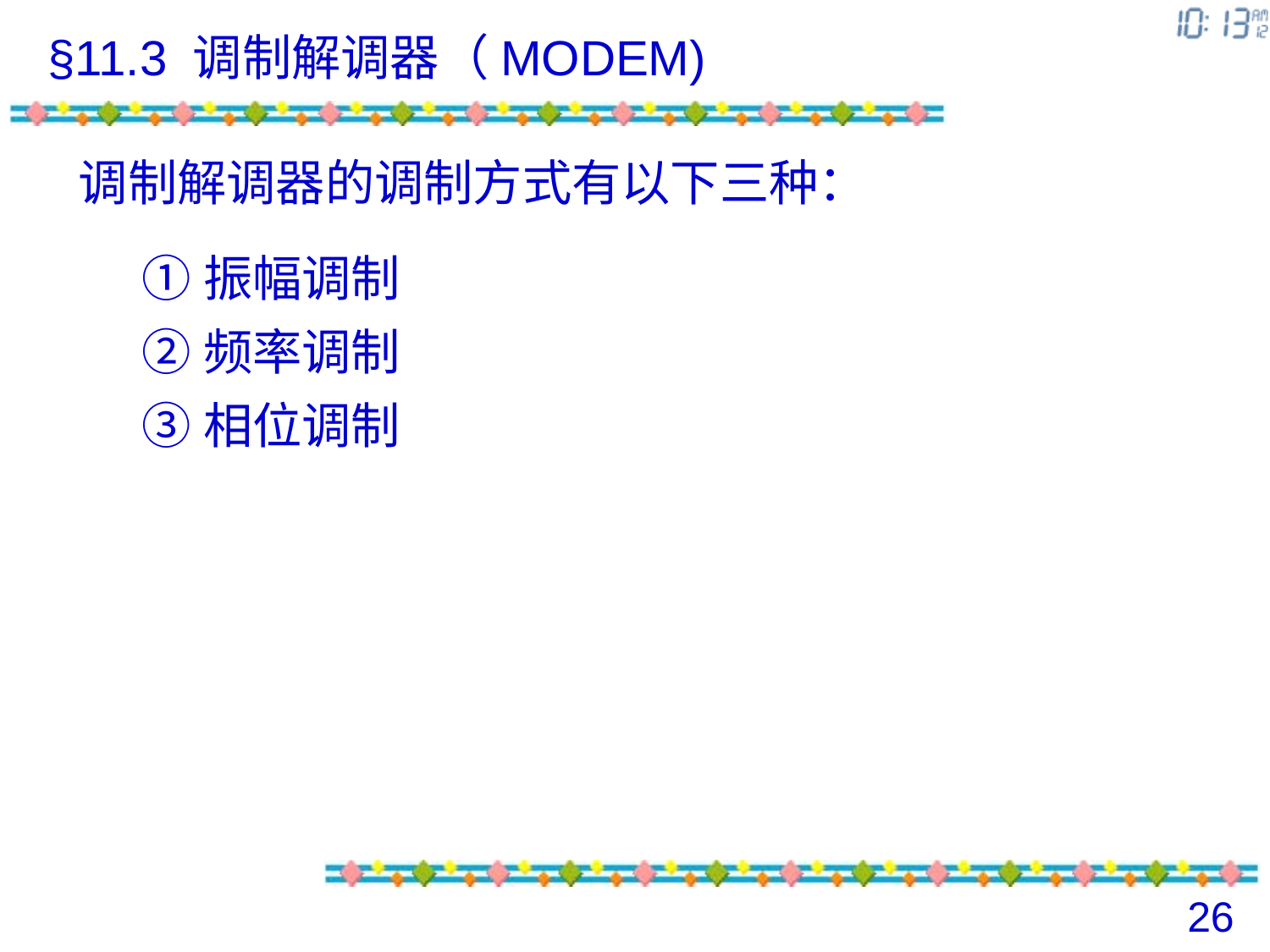

§11.3 调制解调器（MODEM)
调制解调器的调制方式有以下三种：
①振幅调制
②频率调制
③相位调制